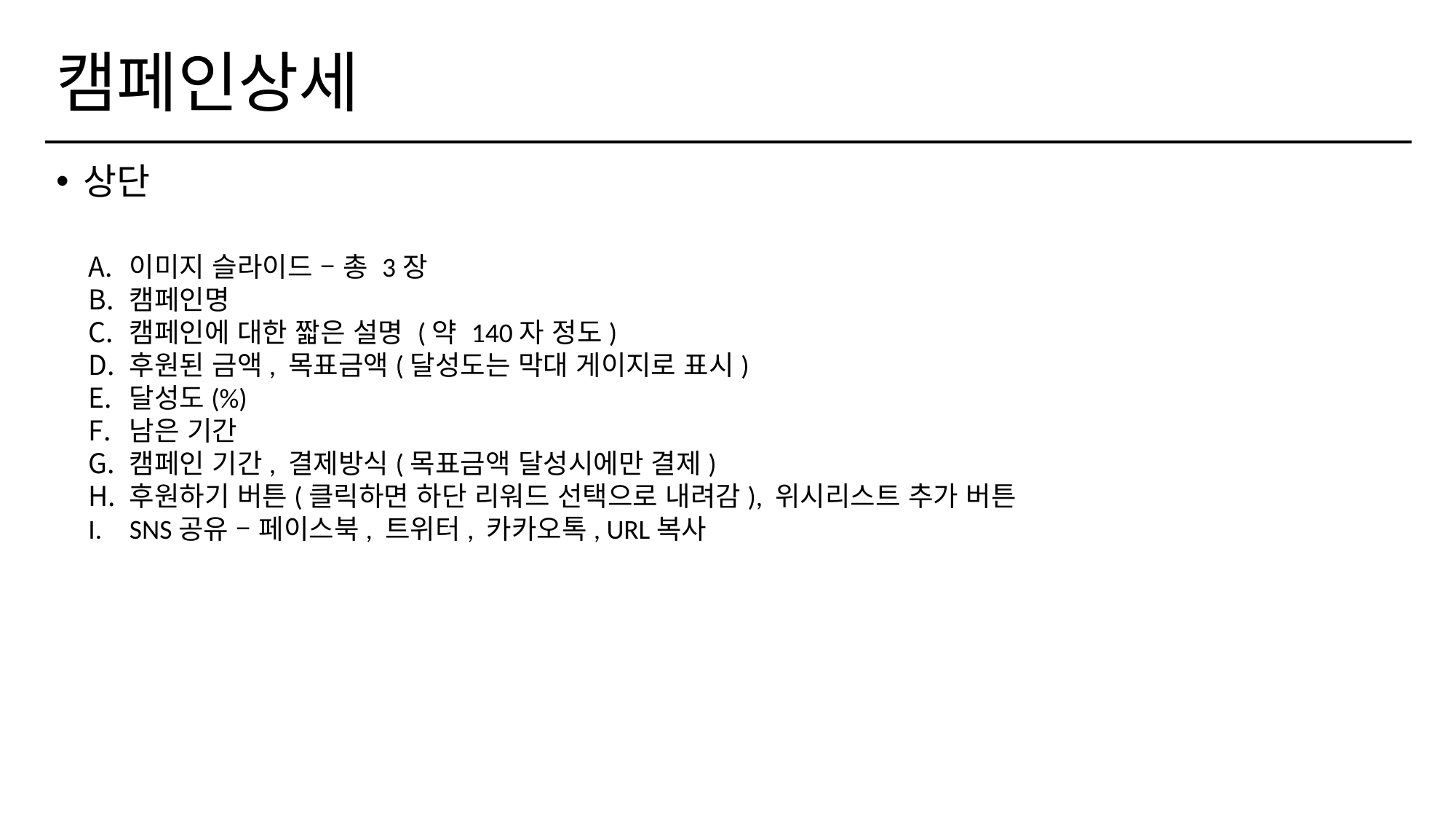

# 캠페인상세
상단
이미지 슬라이드 – 총 3장
캠페인명
캠페인에 대한 짧은 설명 (약 140자 정도)
후원된 금액, 목표금액(달성도는 막대 게이지로 표시)
달성도(%)
남은 기간
캠페인 기간, 결제방식(목표금액 달성시에만 결제)
후원하기 버튼(클릭하면 하단 리워드 선택으로 내려감), 위시리스트 추가 버튼
SNS공유 – 페이스북, 트위터, 카카오톡, URL복사